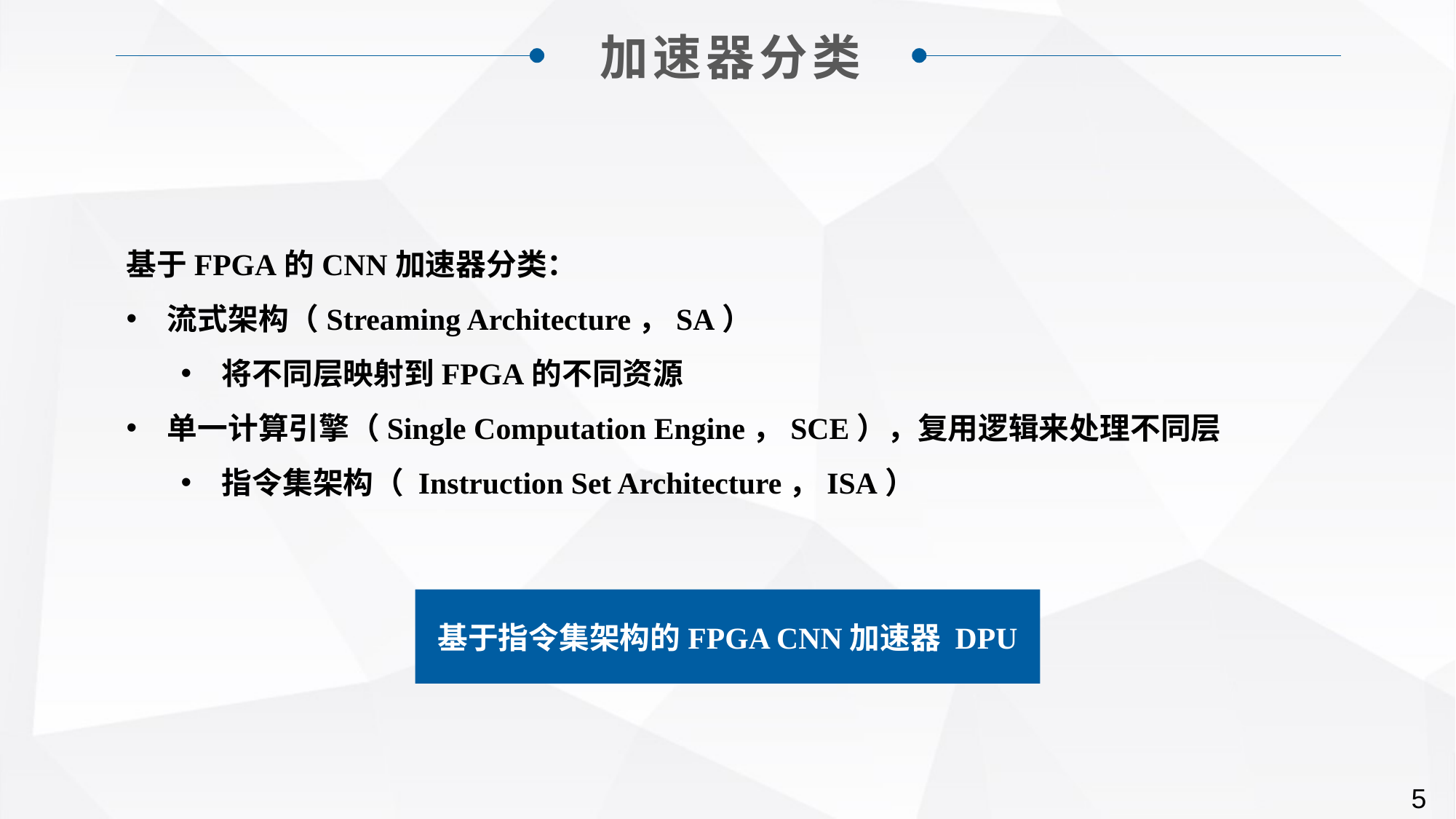

加速器分类

基于FPGA的CNN加速器分类：
流式架构（Streaming Architecture，SA）
将不同层映射到FPGA的不同资源
单一计算引擎（Single Computation Engine，SCE），复用逻辑来处理不同层
指令集架构（ Instruction Set Architecture，ISA）

基于指令集架构的FPGA CNN加速器 DPU
5